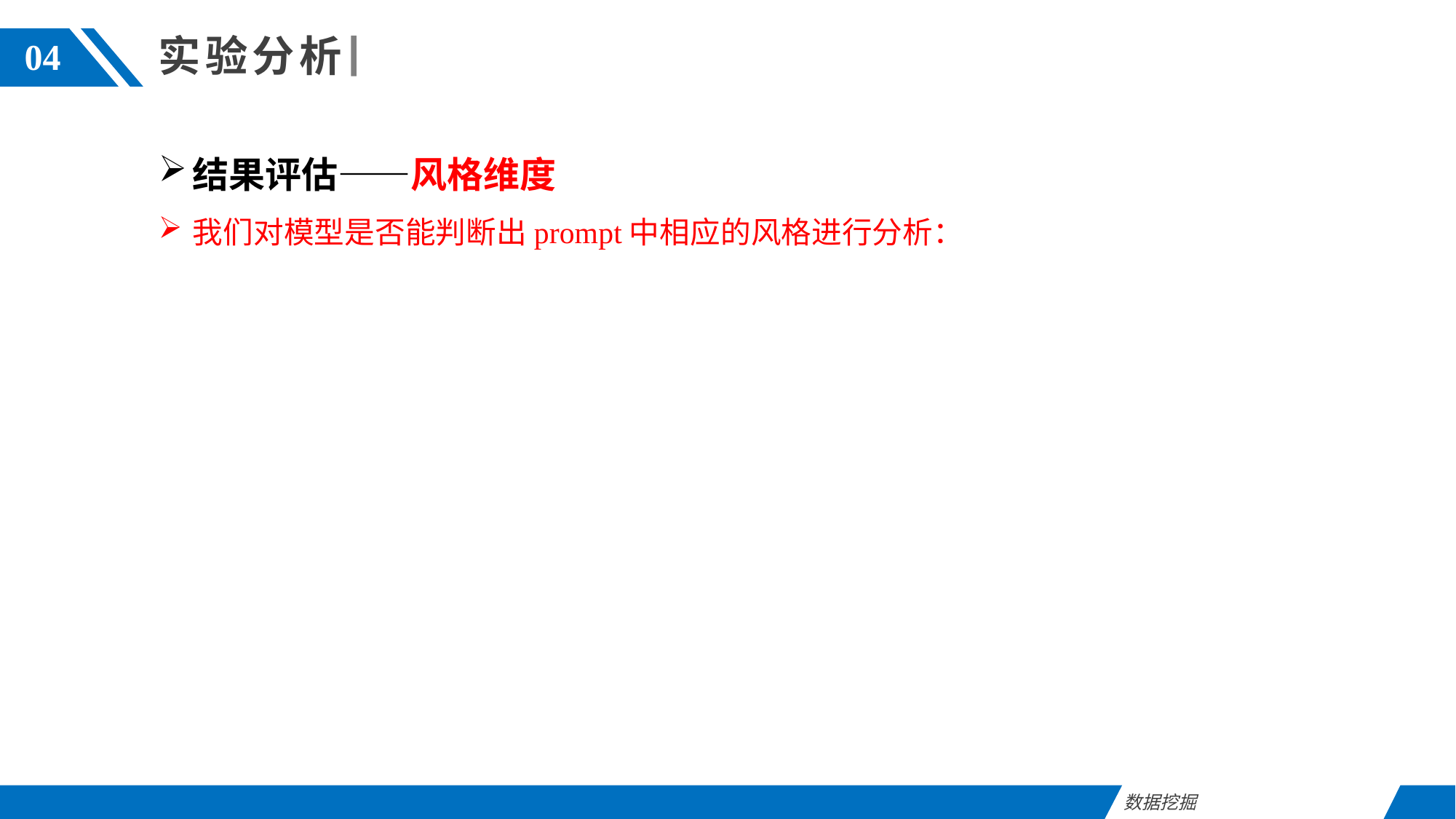

实验分析

04

结果评估——风格维度
我们对模型是否能判断出prompt中相应的风格进行分析：

数据挖掘